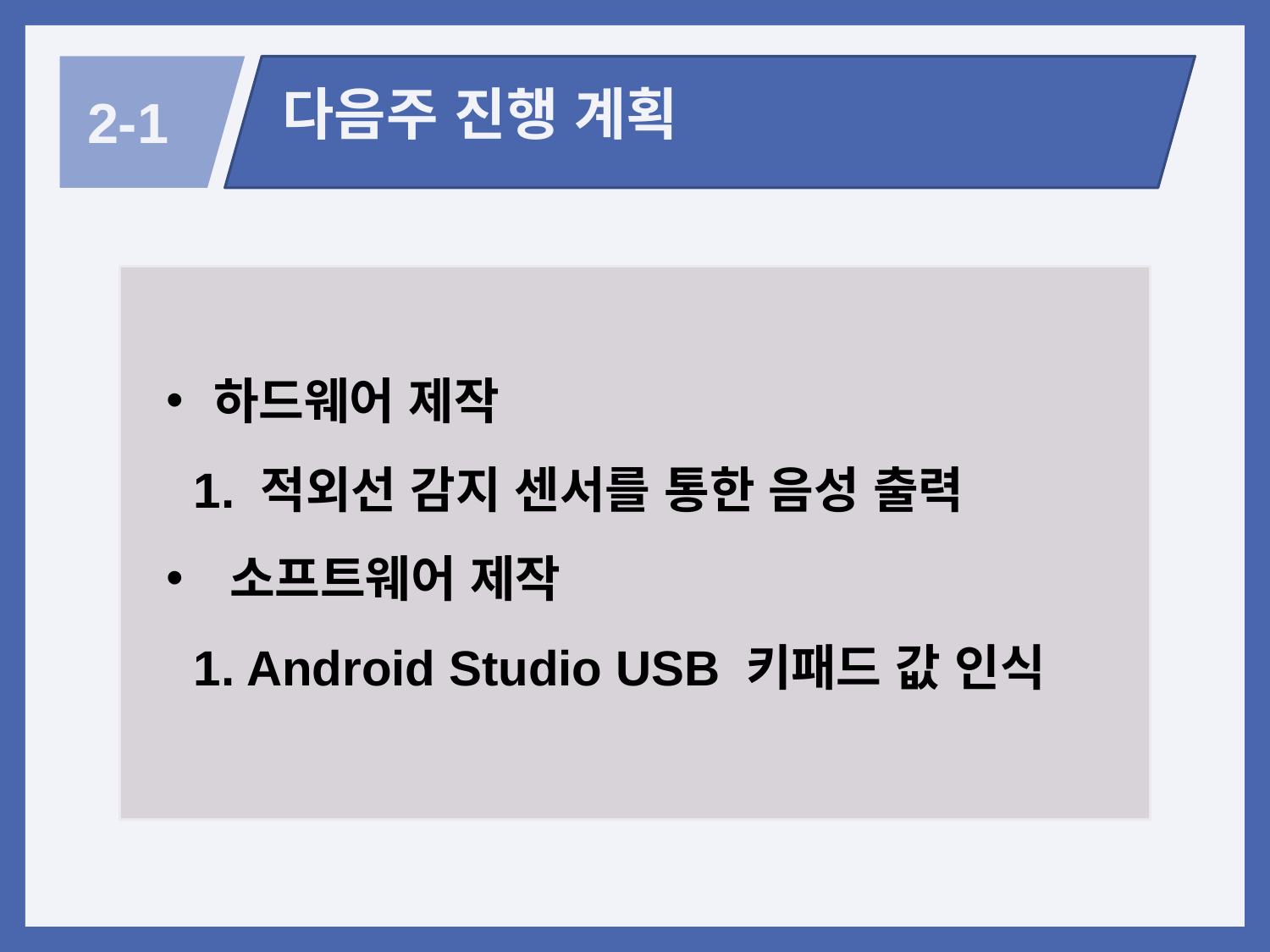

다음주 진행 계획
2-1

하드웨어 제작
  1. 적외선 감지 센서를 통한 음성 출력
소프트웨어 제작
  1. Android Studio USB 키패드 값 인식